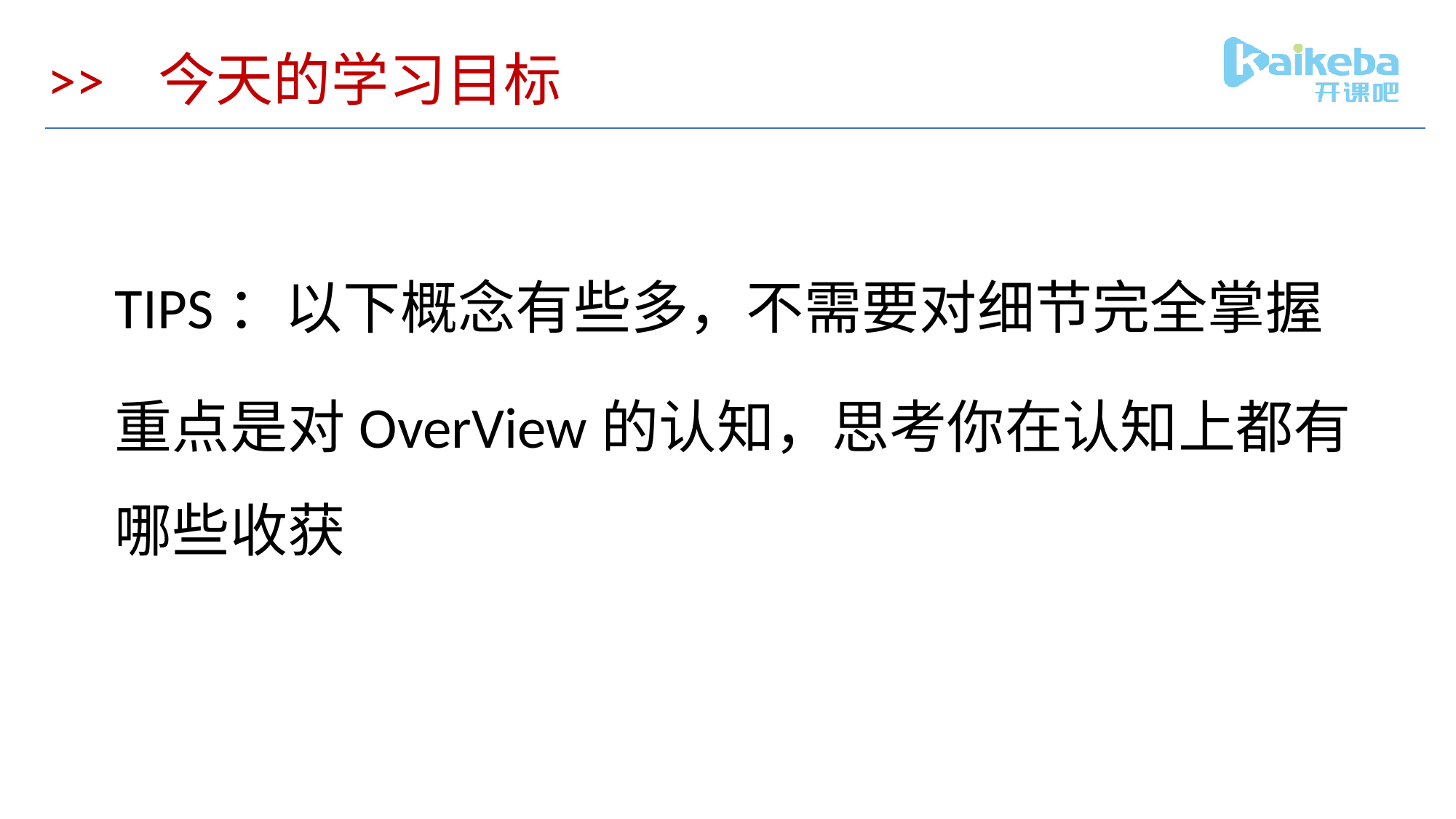

# >>   今天的学习目标
TIPS：以下概念有些多，不需要对细节完全掌握
重点是对OverView的认知，思考你在认知上都有哪些收获